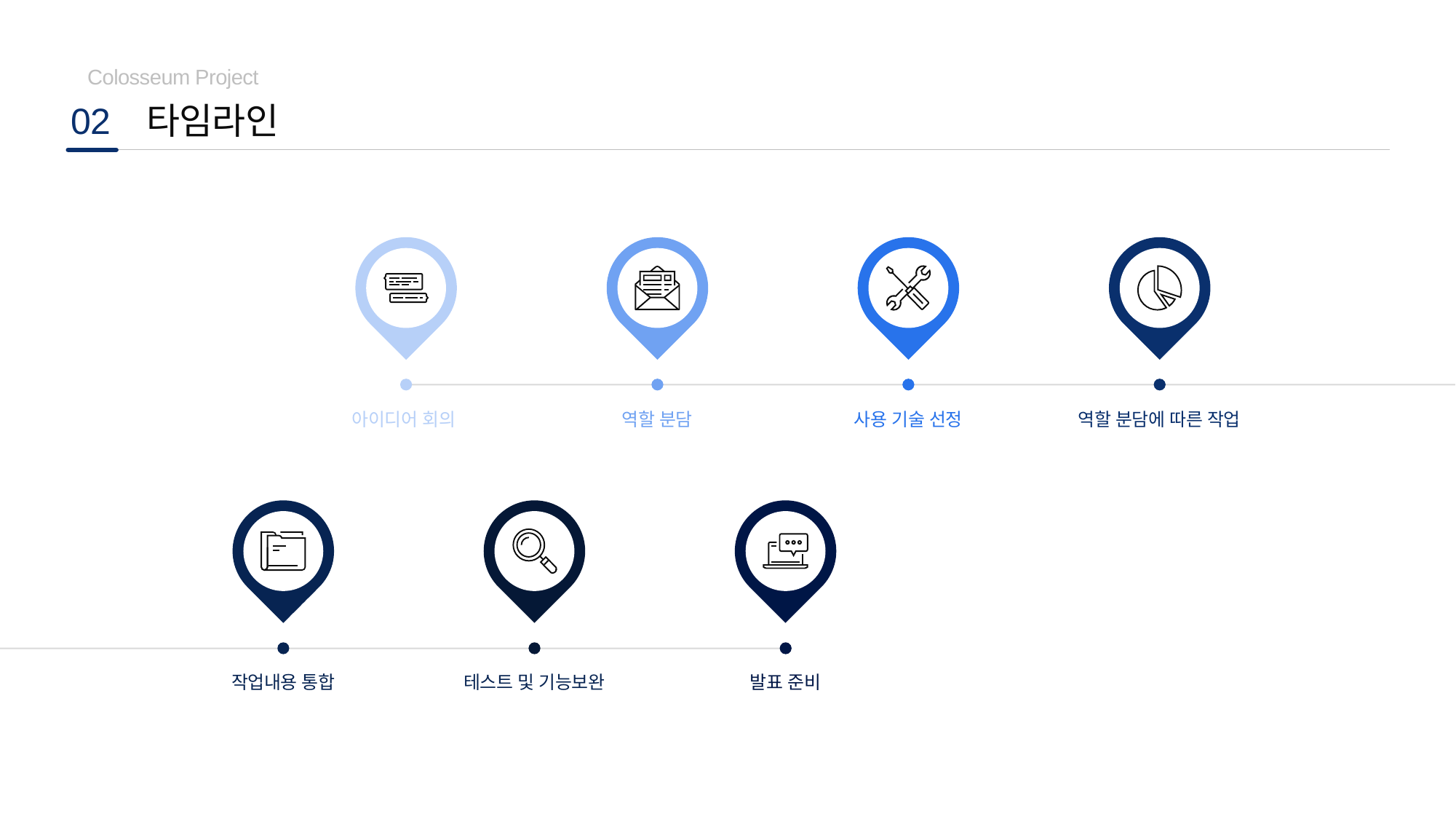

Colosseum Project
02
타임라인

아이디어 회의
역할 분담
사용 기술 선정
역할 분담에 따른 작업

작업내용 통합
테스트 및 기능보완
발표 준비